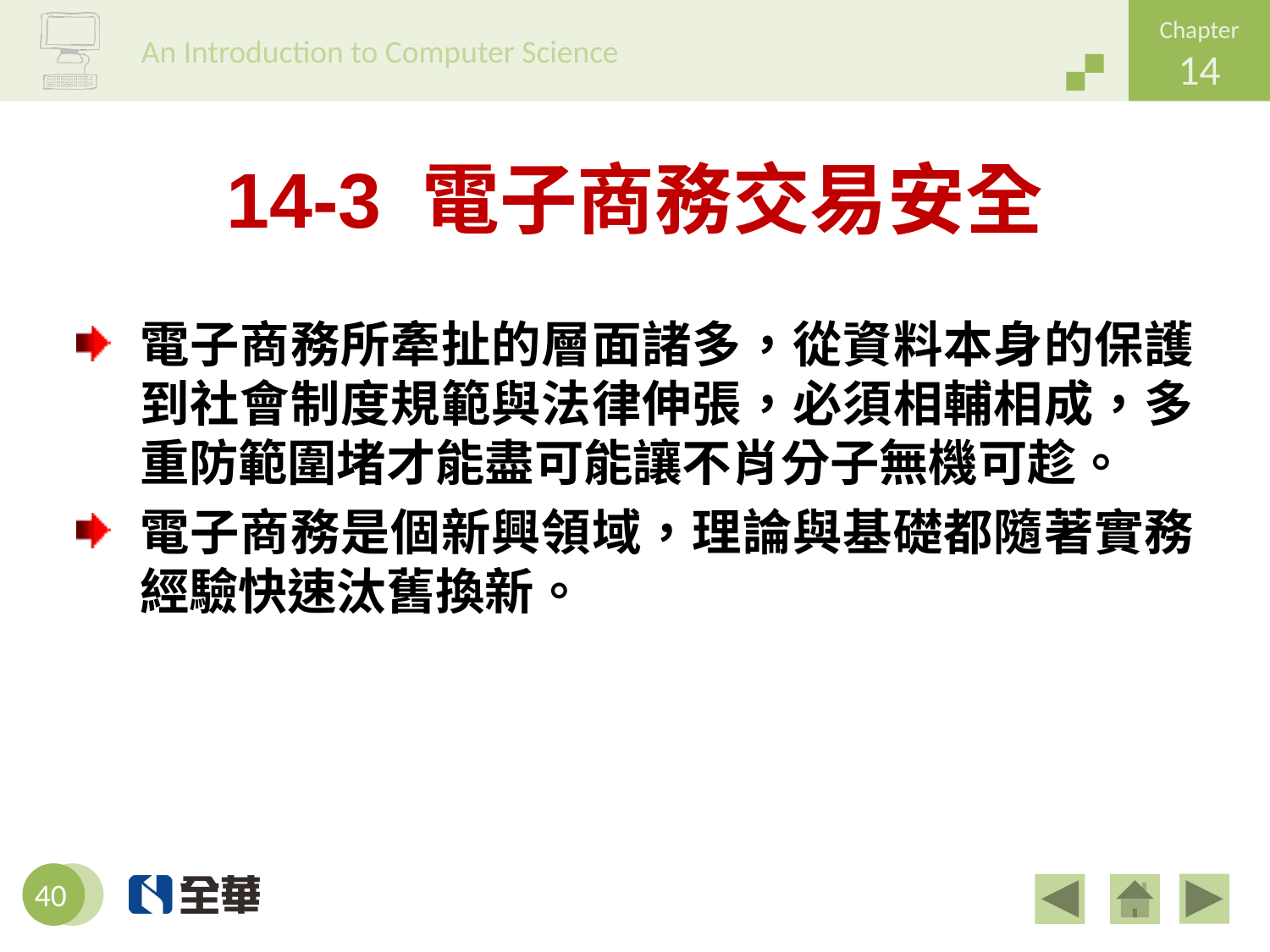

# 14-3 電子商務交易安全
電子商務所牽扯的層面諸多，從資料本身的保護到社會制度規範與法律伸張，必須相輔相成，多重防範圍堵才能盡可能讓不肖分子無機可趁。
電子商務是個新興領域，理論與基礎都隨著實務經驗快速汰舊換新。